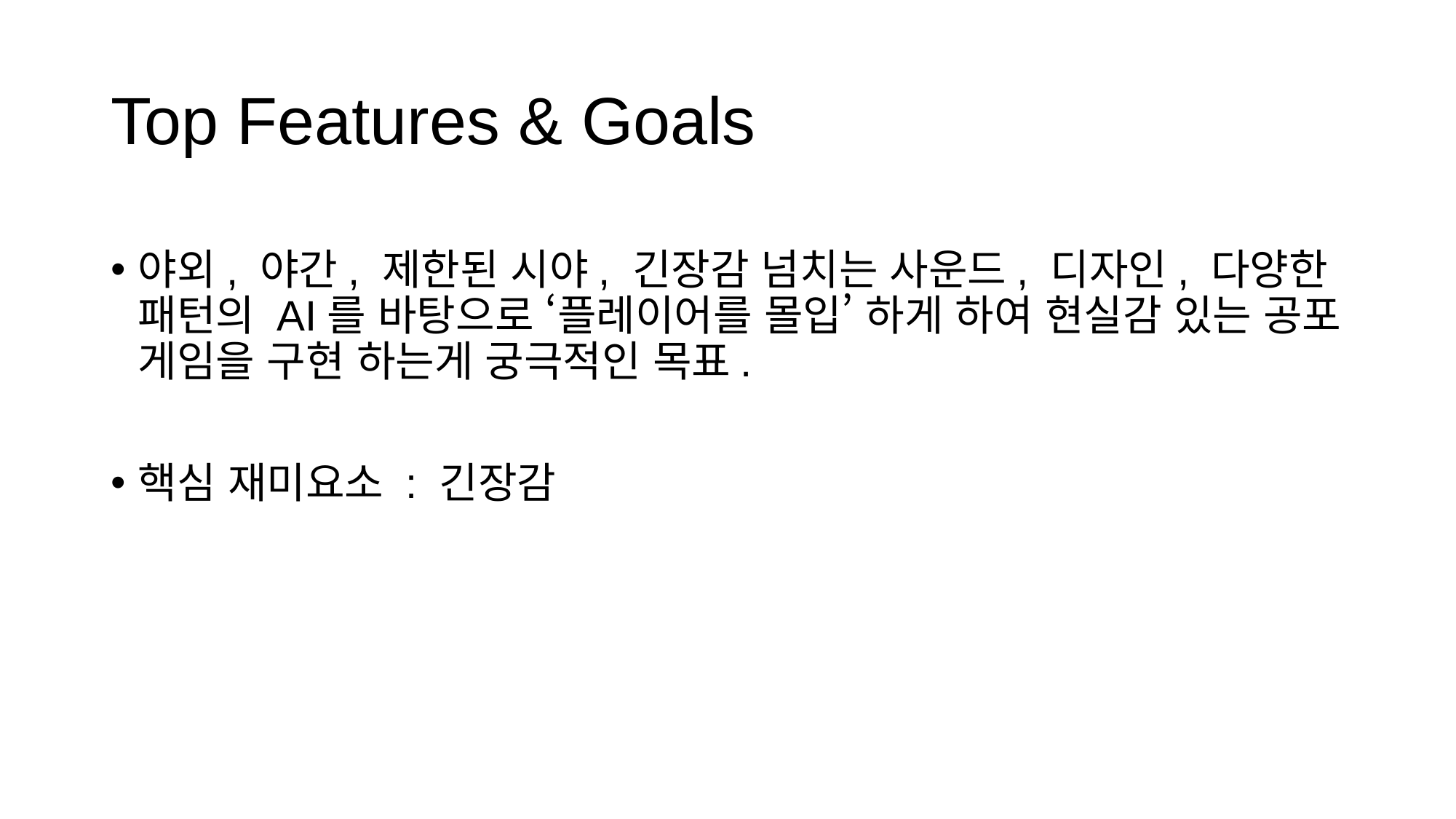

# Top Features & Goals
야외, 야간, 제한된 시야, 긴장감 넘치는 사운드, 디자인, 다양한 패턴의 AI를 바탕으로 ‘플레이어를 몰입’ 하게 하여 현실감 있는 공포 게임을 구현 하는게 궁극적인 목표.

핵심 재미요소 : 긴장감